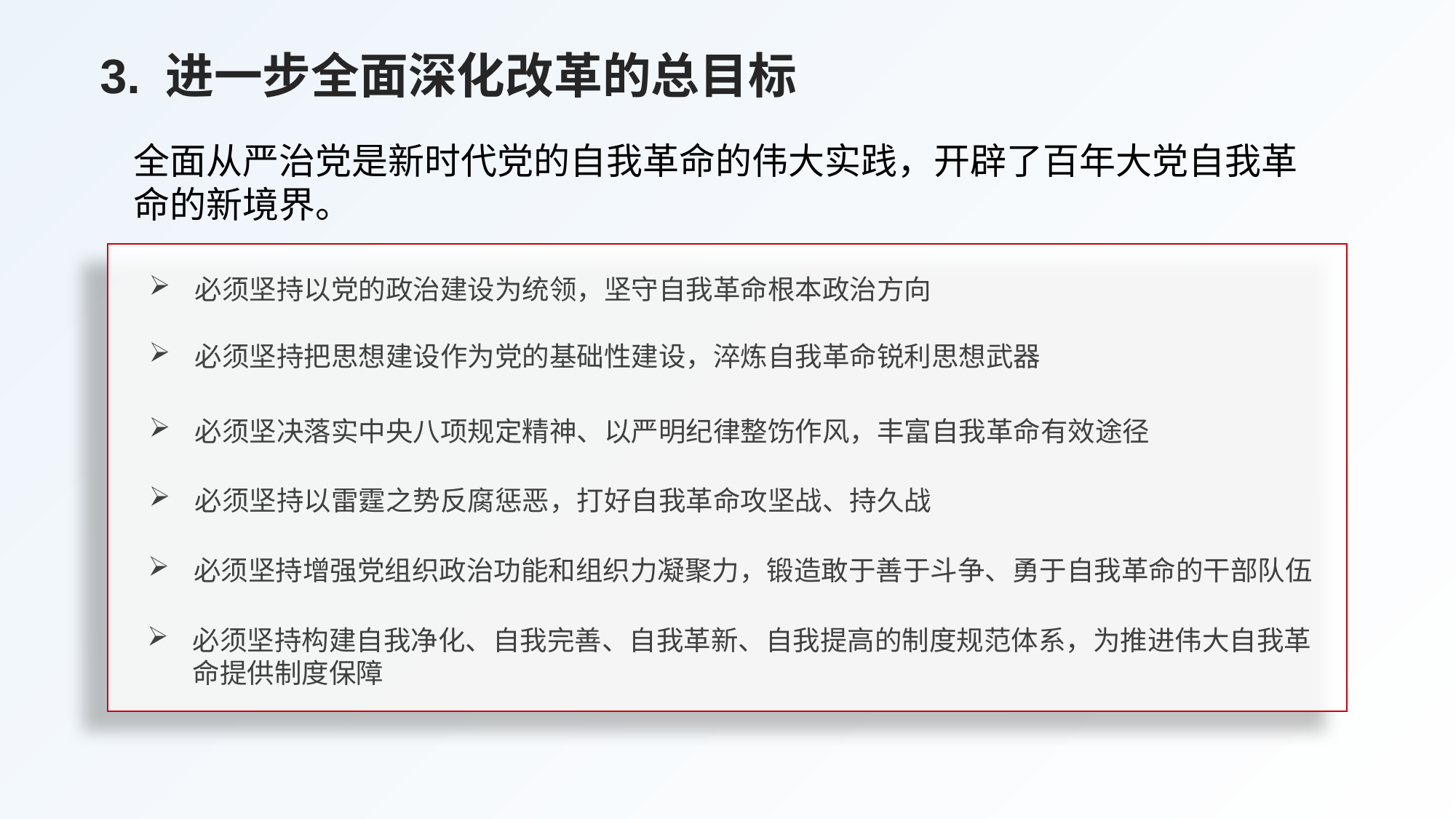

3. 进一步全面深化改革的总目标
全面从严治党是新时代党的自我革命的伟大实践，开辟了百年大党自我革命的新境界。

必须坚持以党的政治建设为统领，坚守自我革命根本政治方向
必须坚持把思想建设作为党的基础性建设，淬炼自我革命锐利思想武器
必须坚决落实中央八项规定精神、以严明纪律整饬作风，丰富自我革命有效途径
必须坚持以雷霆之势反腐惩恶，打好自我革命攻坚战、持久战
必须坚持增强党组织政治功能和组织力凝聚力，锻造敢于善于斗争、勇于自我革命的干部队伍
必须坚持构建自我净化、自我完善、自我革新、自我提高的制度规范体系，为推进伟大自我革命提供制度保障